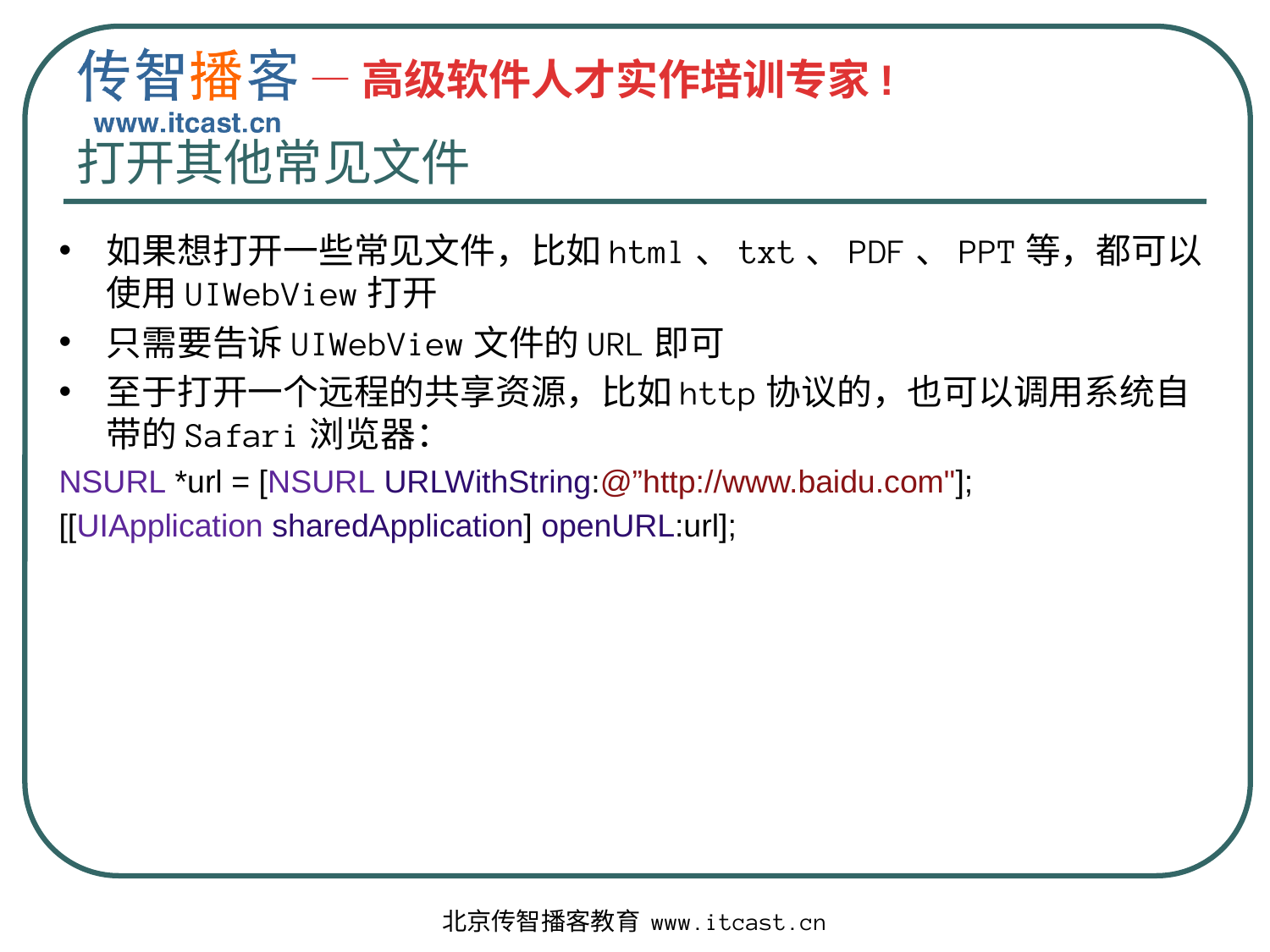

# 打开其他常见文件
如果想打开一些常见文件，比如html、txt、PDF、PPT等，都可以使用UIWebView打开
只需要告诉UIWebView文件的URL即可
至于打开一个远程的共享资源，比如http协议的，也可以调用系统自带的Safari浏览器：
NSURL *url = [NSURL URLWithString:@”http://www.baidu.com"];
[[UIApplication sharedApplication] openURL:url];